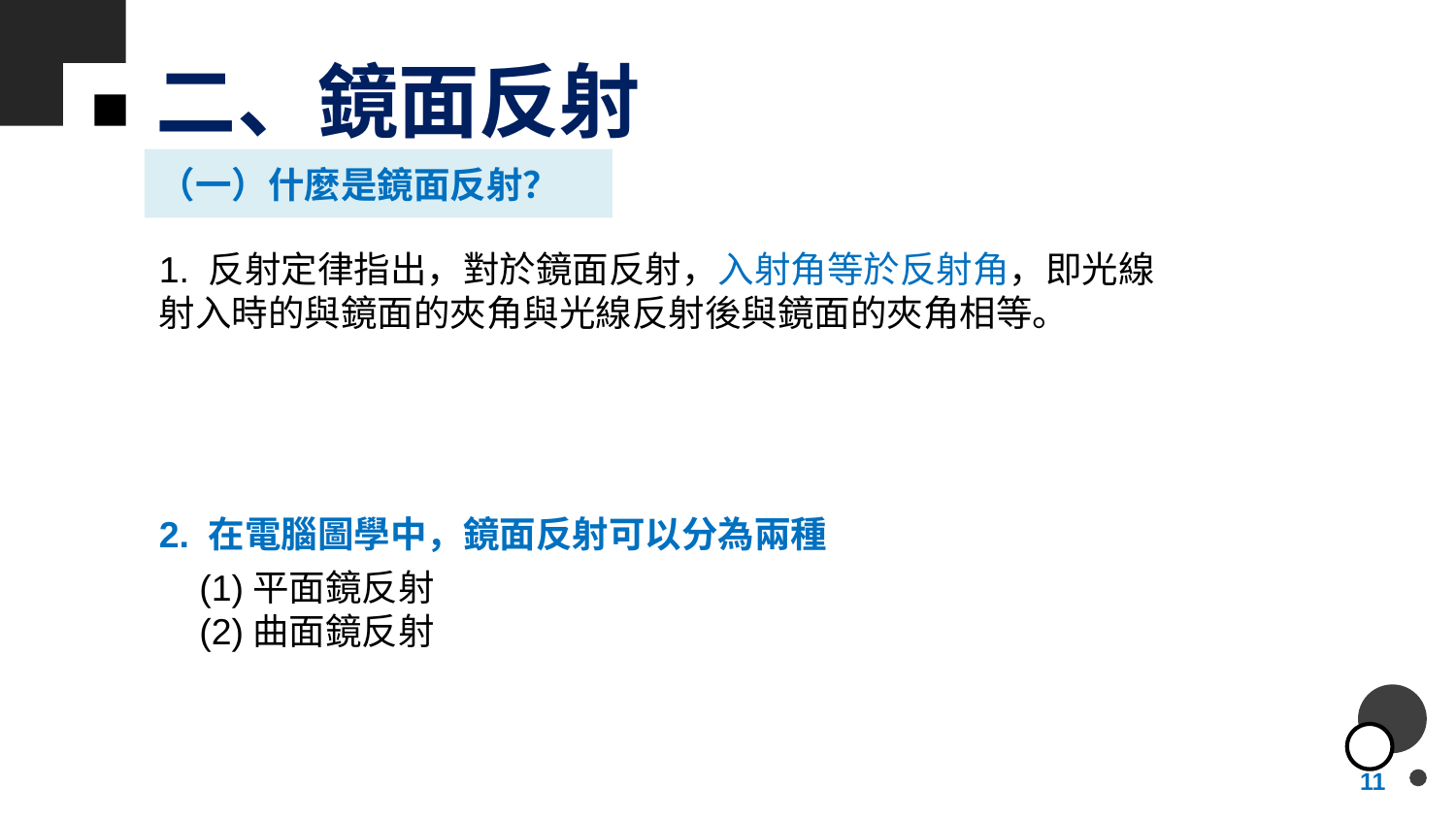

# 二、鏡面反射
（一）什麼是鏡面反射？
1. 反射定律指出，對於鏡面反射，入射角等於反射角，即光線射入時的與鏡面的夾角與光線反射後與鏡面的夾角相等。
2. 在電腦圖學中，鏡面反射可以分為兩種
(1)平面鏡反射
(2)曲面鏡反射

11